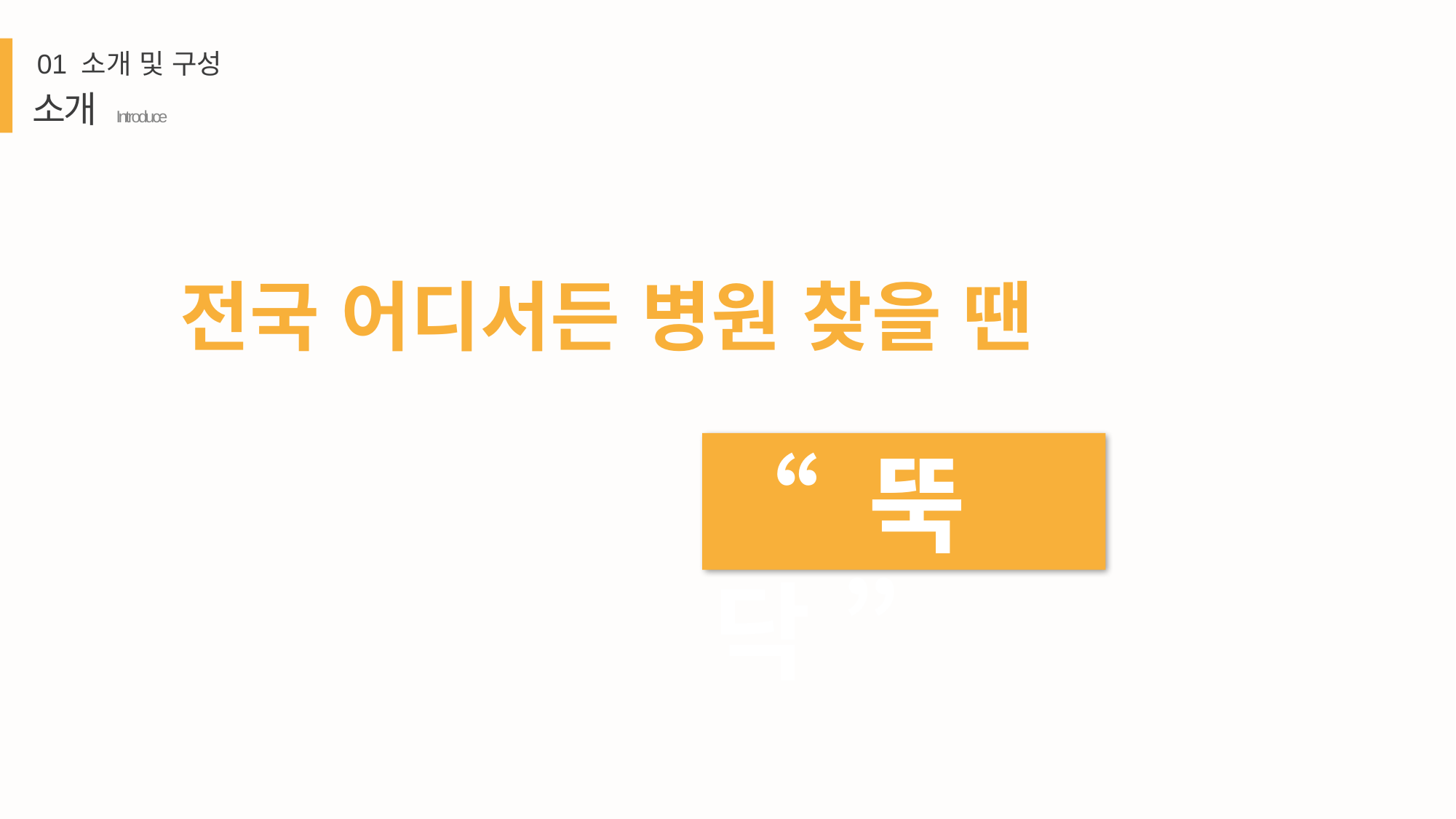

01 소개 및 구성
소개 Introduce
전국 어디서든 병원 찾을 땐

“ 뚝닥 ”